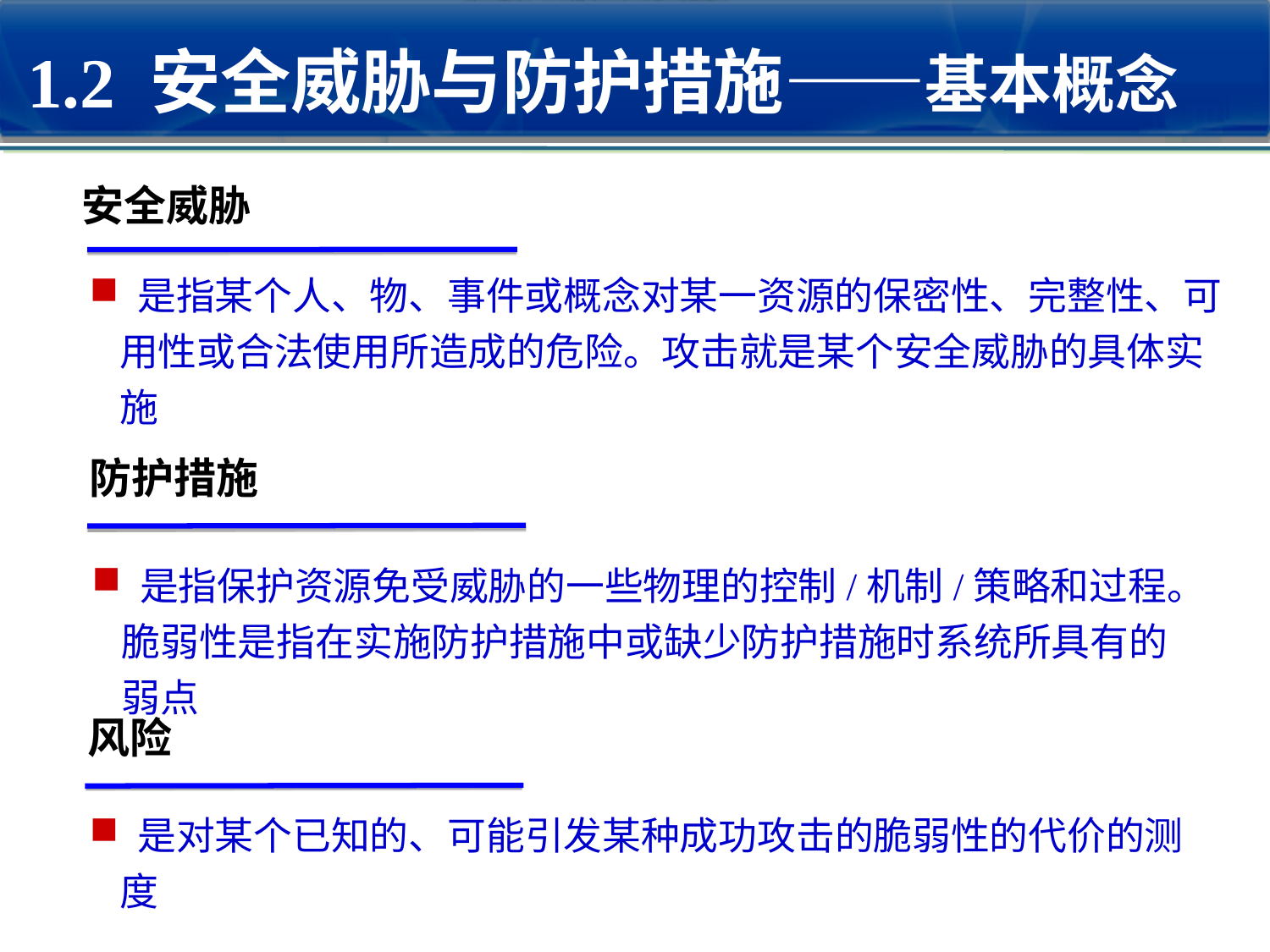

1.2 安全威胁与防护措施——基本概念
安全威胁
 是指某个人、物、事件或概念对某一资源的保密性、完整性、可用性或合法使用所造成的危险。攻击就是某个安全威胁的具体实施
防护措施
 是指保护资源免受威胁的一些物理的控制/机制/策略和过程。脆弱性是指在实施防护措施中或缺少防护措施时系统所具有的弱点
风险
 是对某个已知的、可能引发某种成功攻击的脆弱性的代价的测度